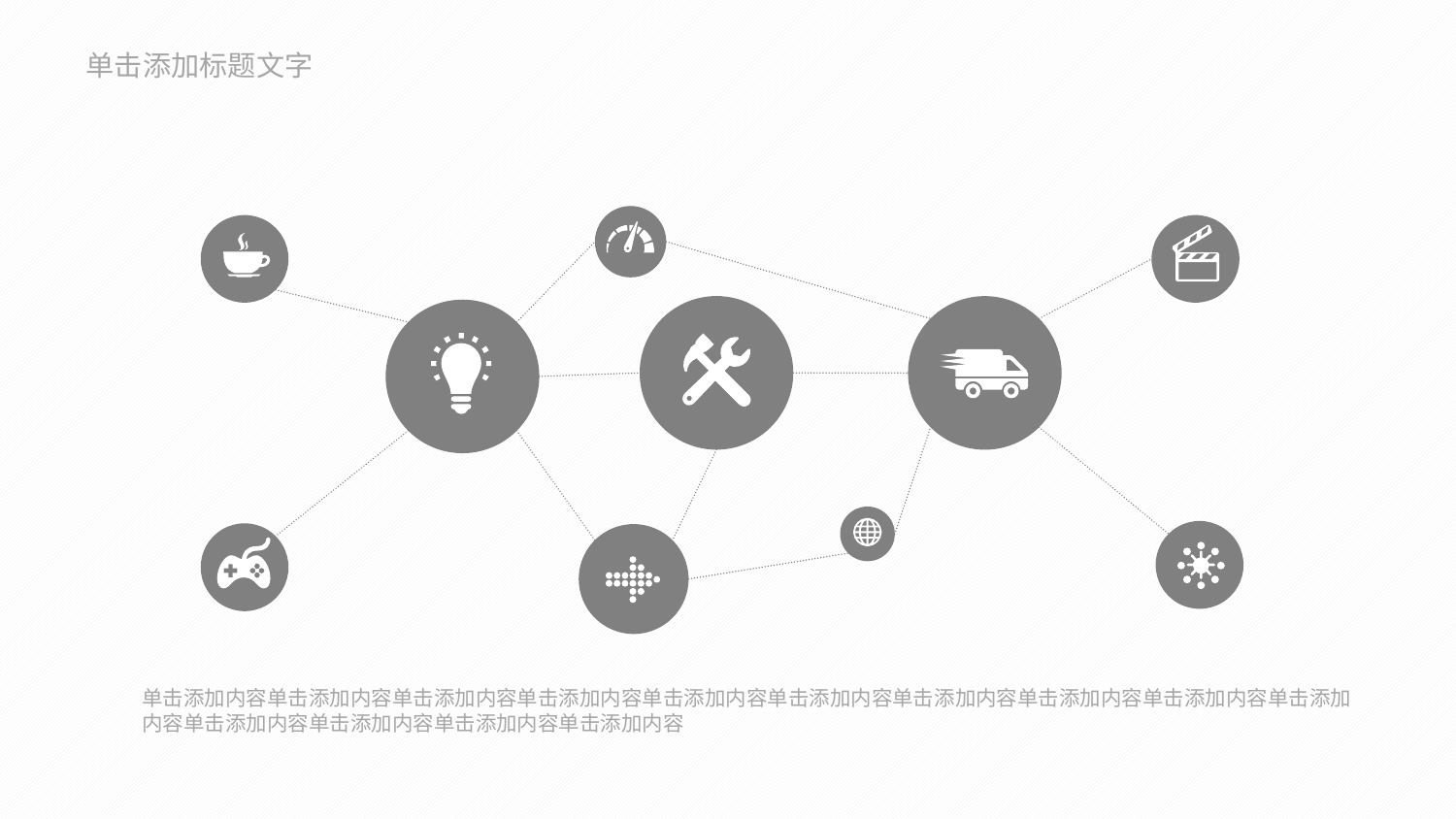

单击添加标题文字

单击添加内容单击添加内容单击添加内容单击添加内容单击添加内容单击添加内容单击添加内容单击添加内容单击添加内容单击添加内容单击添加内容单击添加内容单击添加内容单击添加内容